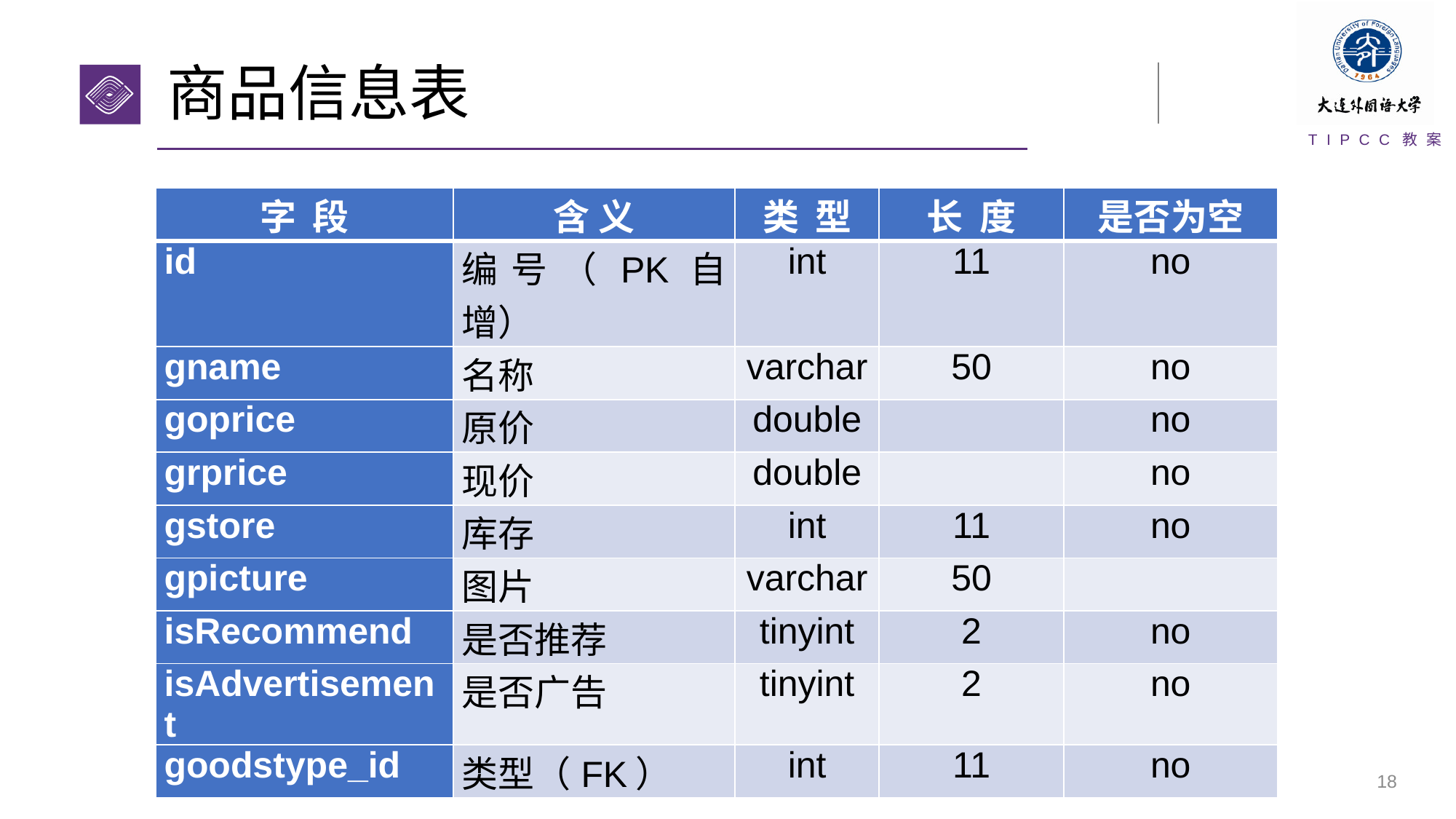

# 商品信息表
| 字 段 | 含 义 | 类 型 | 长 度 | 是否为空 |
| --- | --- | --- | --- | --- |
| id | 编号（PK自增） | int | 11 | no |
| gname | 名称 | varchar | 50 | no |
| goprice | 原价 | double |  | no |
| grprice | 现价 | double |  | no |
| gstore | 库存 | int | 11 | no |
| gpicture | 图片 | varchar | 50 |  |
| isRecommend | 是否推荐 | tinyint | 2 | no |
| isAdvertisement | 是否广告 | tinyint | 2 | no |
| goodstype\_id | 类型（FK） | int | 11 | no |
18